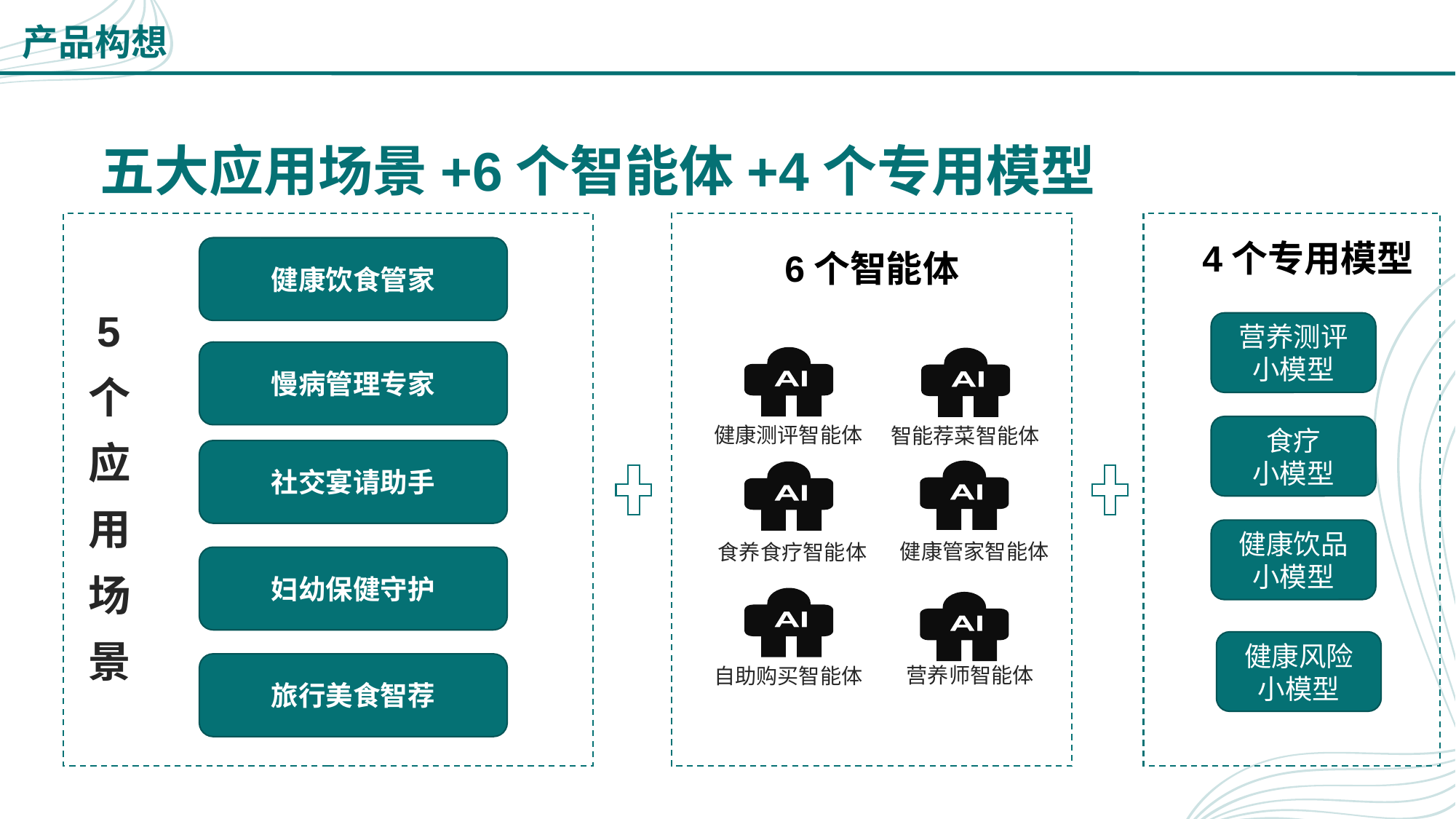

产品构想
# 五大应用场景+6个智能体+4个专用模型

4个专用模型
健康饮食管家
6个智能体
5
个
应
用
场
景
营养测评小模型
慢病管理专家

健康测评智能体

智能荐菜智能体
食疗
小模型
社交宴请助手

健康管家智能体

健康饮品小模型
食养食疗智能体
妇幼保健守护

自助购买智能体

营养师智能体
健康风险小模型
旅行美食智荐